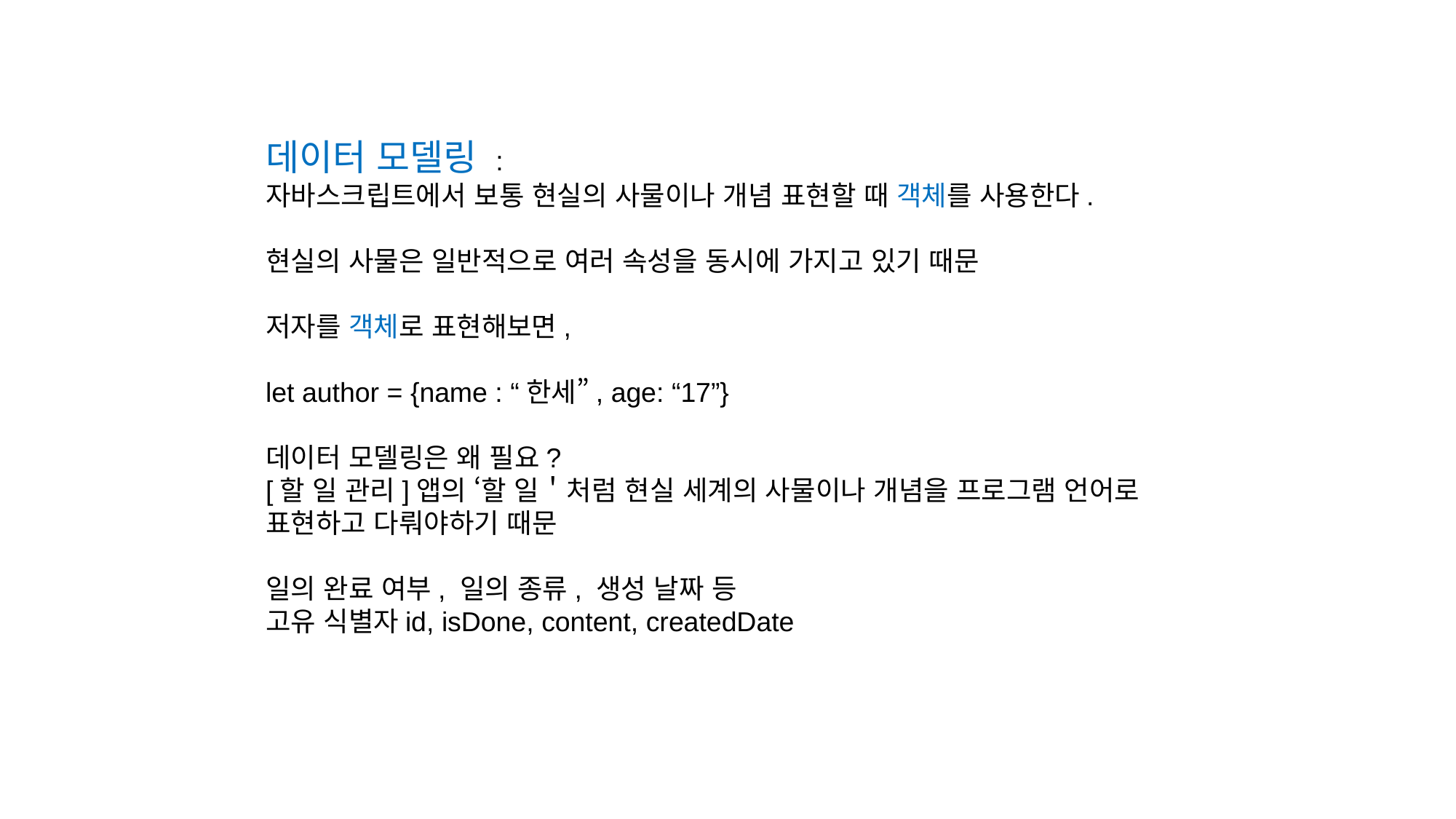

데이터 모델링 :
자바스크립트에서 보통 현실의 사물이나 개념 표현할 때 객체를 사용한다.

현실의 사물은 일반적으로 여러 속성을 동시에 가지고 있기 때문

저자를 객체로 표현해보면,

let author = {name : “한세”, age: “17”}

데이터 모델링은 왜 필요?
[할 일 관리]앱의 ‘할 일＇처럼 현실 세계의 사물이나 개념을 프로그램 언어로
표현하고 다뤄야하기 때문

일의 완료 여부, 일의 종류, 생성 날짜 등
고유 식별자id, isDone, content, createdDate